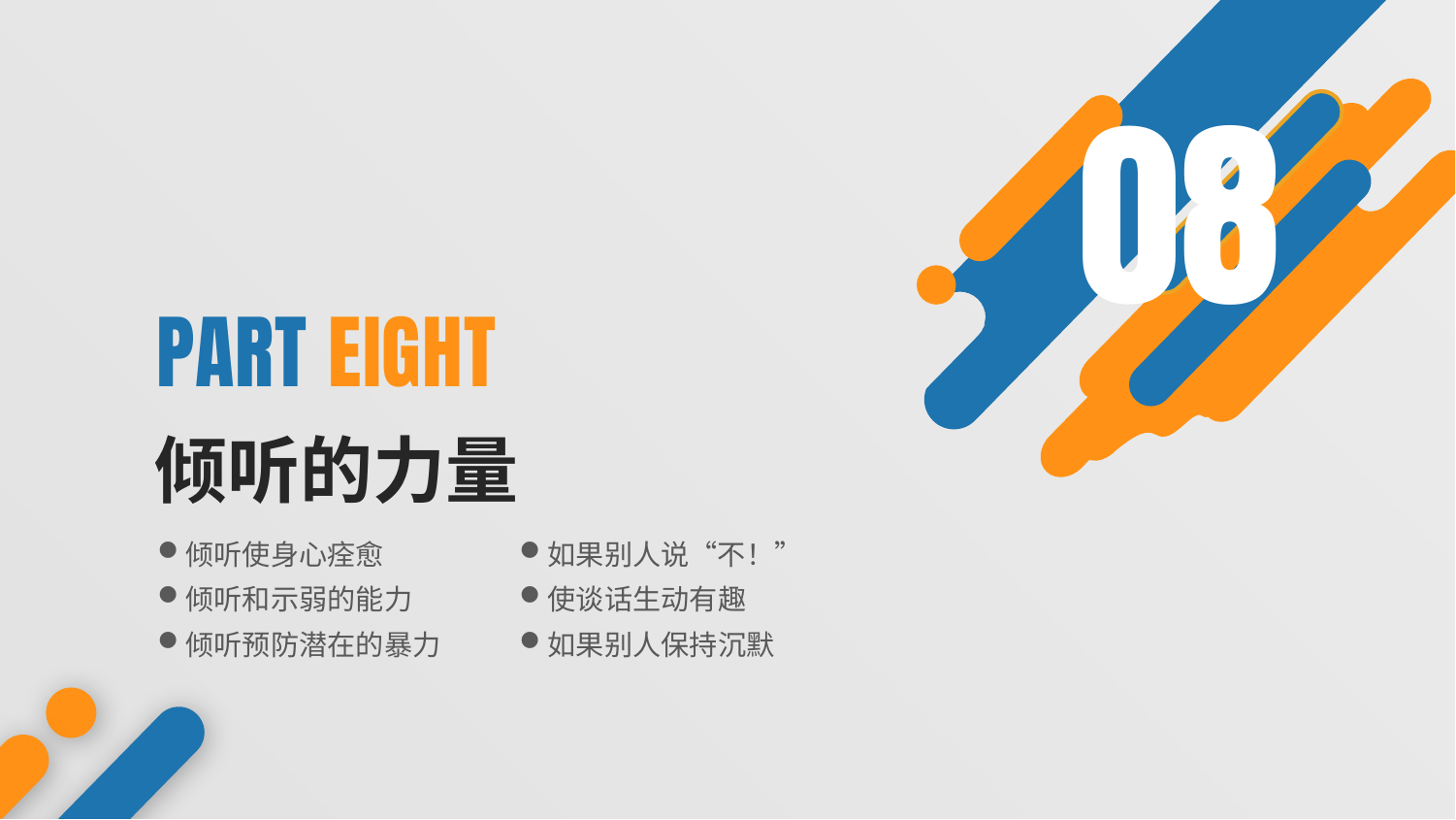

08
PART EIGHT
倾听的力量
倾听使身心痊愈
如果别人说“不！”
倾听和示弱的能力
使谈话生动有趣
倾听预防潜在的暴力
如果别人保持沉默